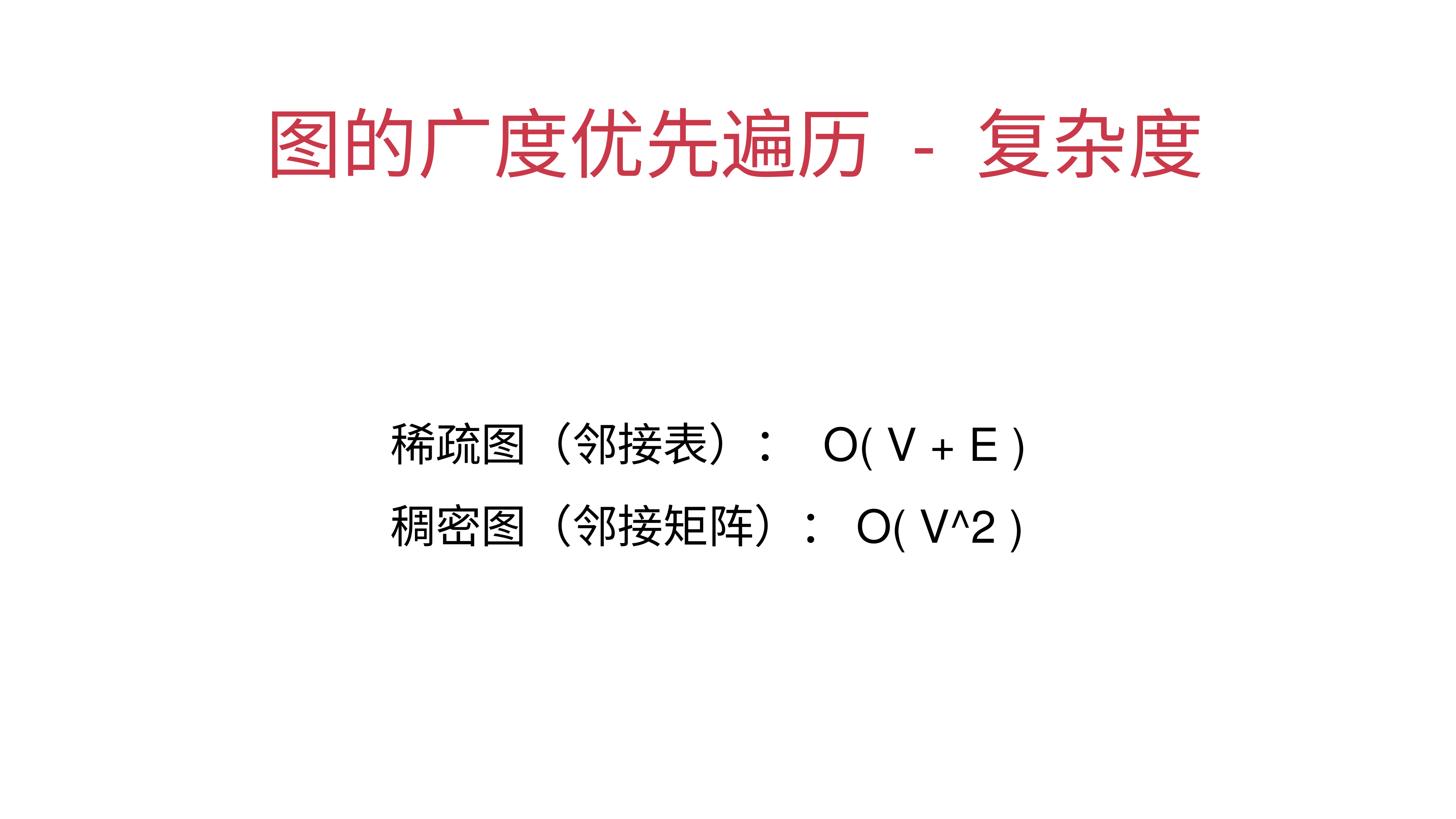

# 图的广度优先遍历 - 复杂度
稀疏图（邻接表）： O( V + E )
稠密图（邻接矩阵）：O( V^2 )